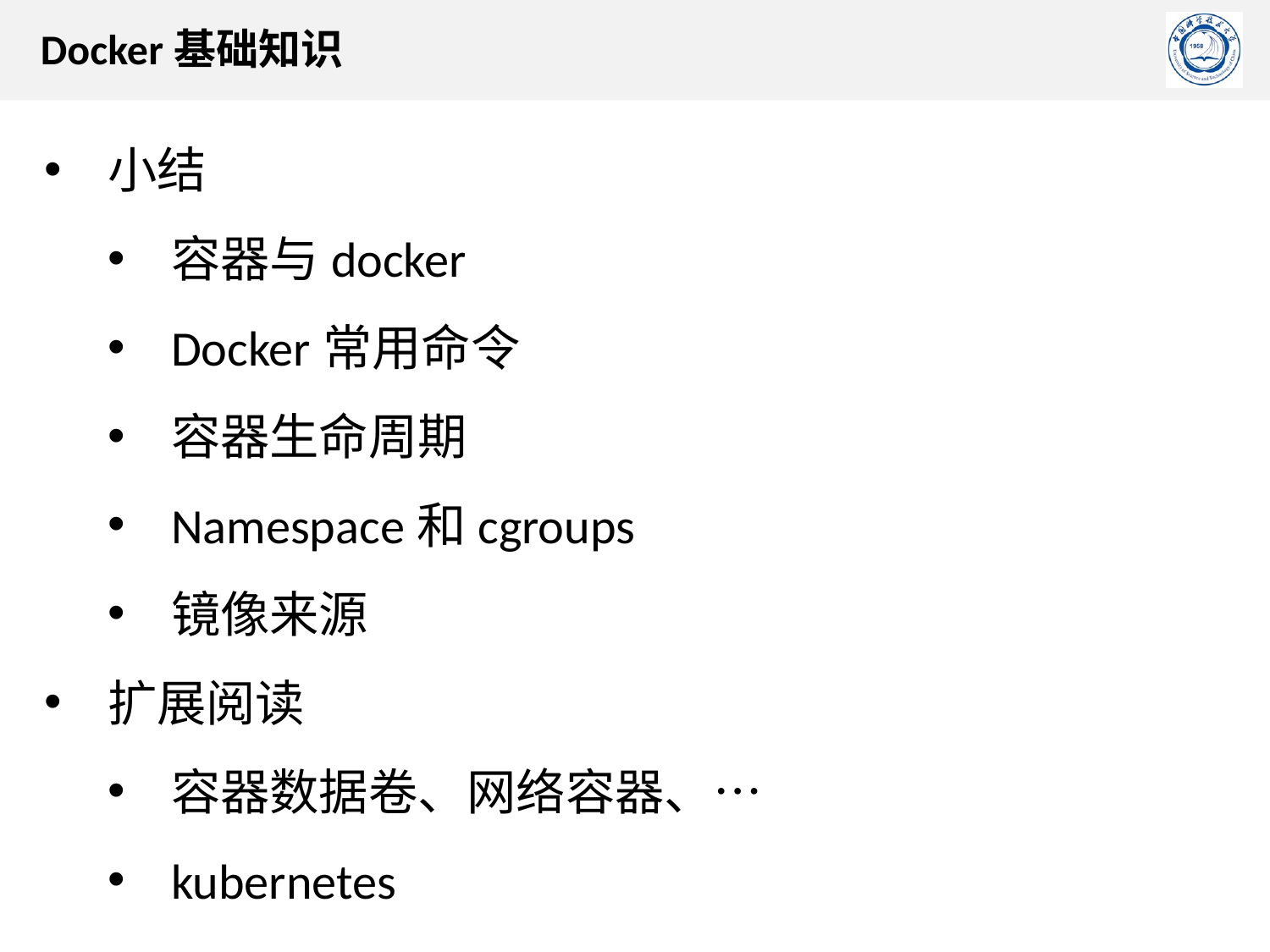

Docker基础知识
小结
容器与docker
Docker常用命令
容器生命周期
Namespace和cgroups
镜像来源
扩展阅读
容器数据卷、网络容器、…
kubernetes